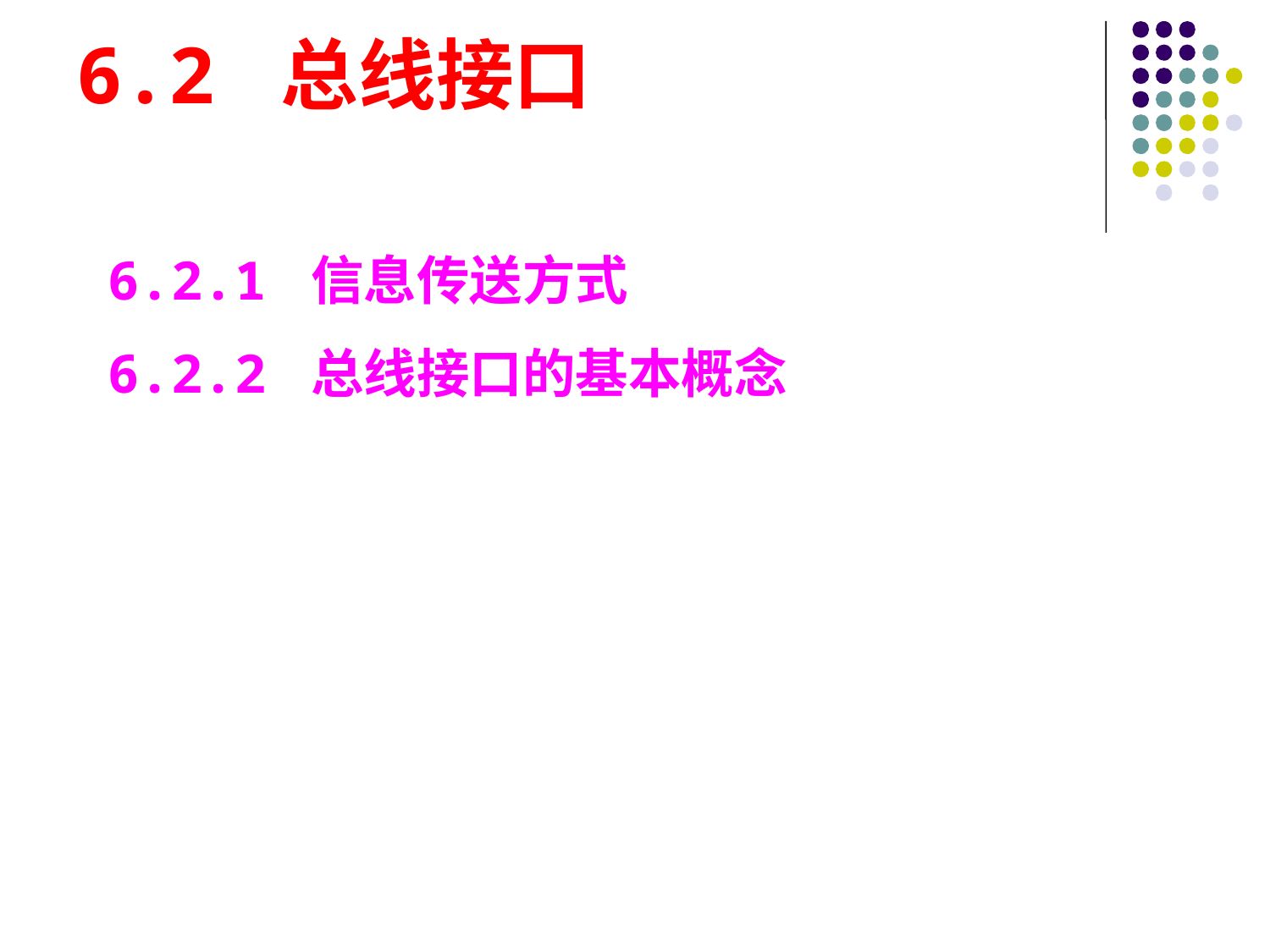

# 6.2 总线接口
6.2.1 信息传送方式
6.2.2 总线接口的基本概念

15